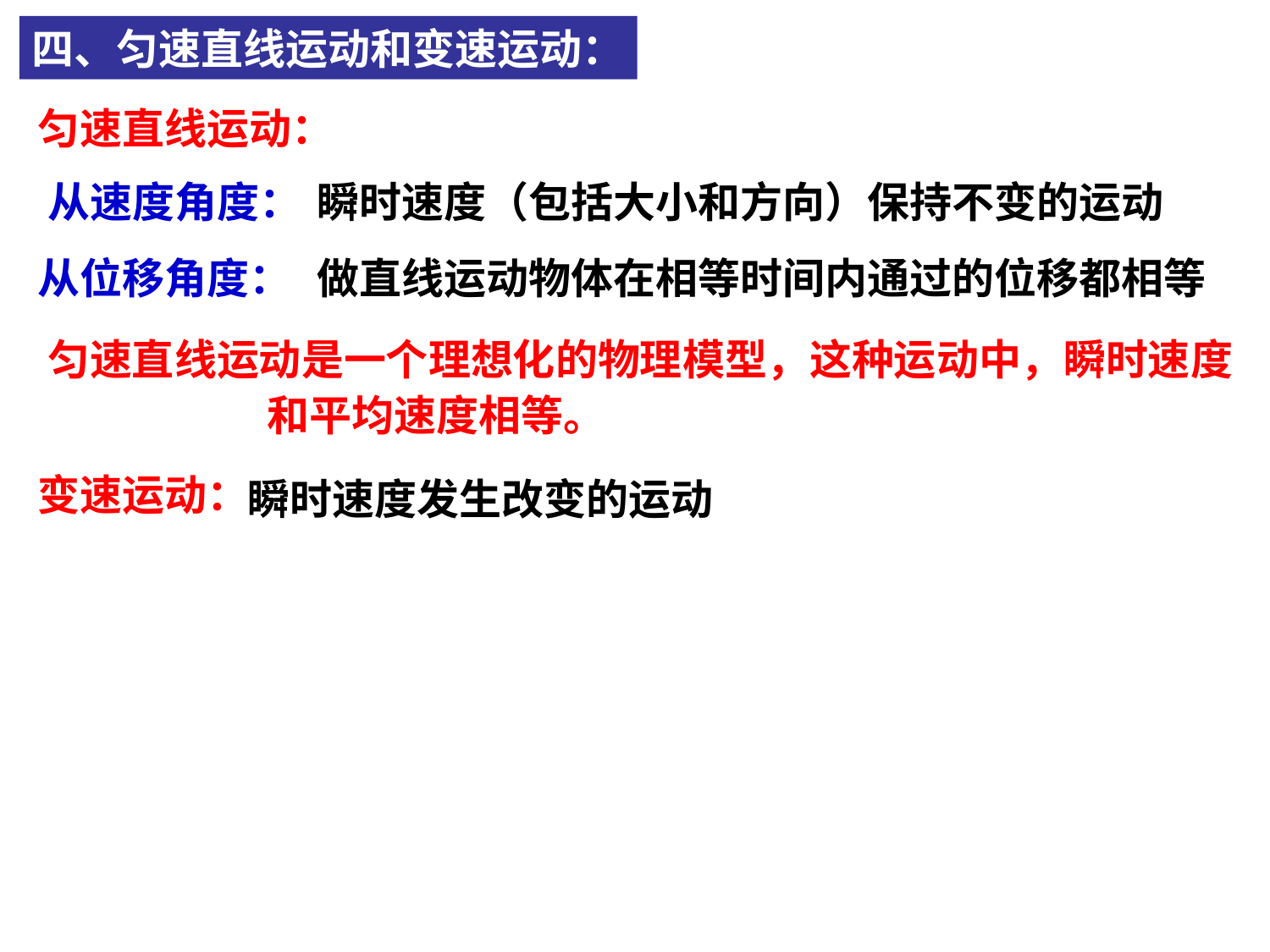

四、匀速直线运动和变速运动：
匀速直线运动：
瞬时速度（包括大小和方向）保持不变的运动
从速度角度：
从位移角度：
做直线运动物体在相等时间内通过的位移都相等
匀速直线运动是一个理想化的物理模型，这种运动中，瞬时速度
                      和平均速度相等。
变速运动：
瞬时速度发生改变的运动